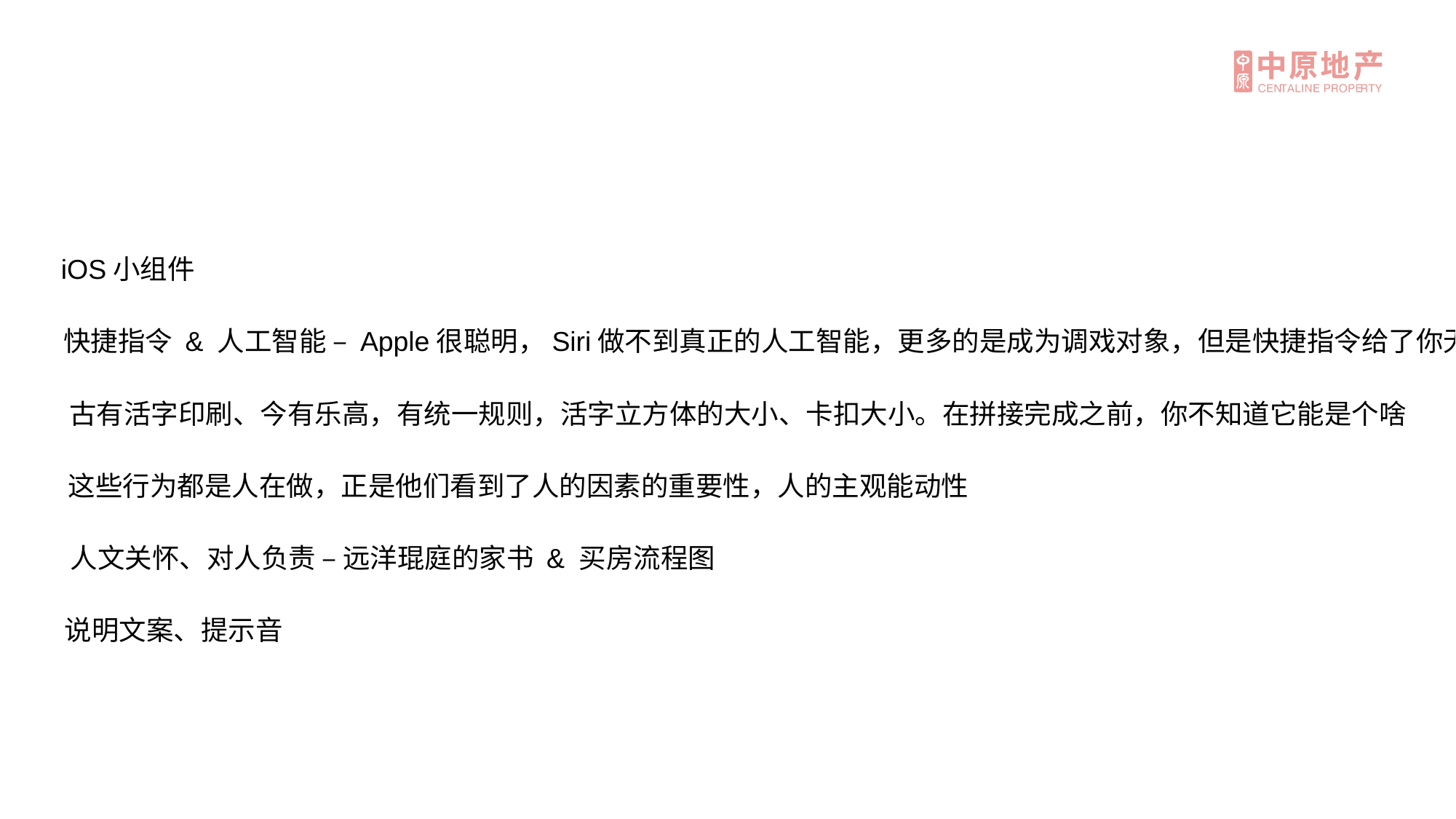

iOS小组件
快捷指令 & 人工智能 – Apple很聪明，Siri做不到真正的人工智能，更多的是成为调戏对象，但是快捷指令给了你无限可能
古有活字印刷、今有乐高，有统一规则，活字立方体的大小、卡扣大小。在拼接完成之前，你不知道它能是个啥
这些行为都是人在做，正是他们看到了人的因素的重要性，人的主观能动性
人文关怀、对人负责 – 远洋琨庭的家书 & 买房流程图
说明文案、提示音